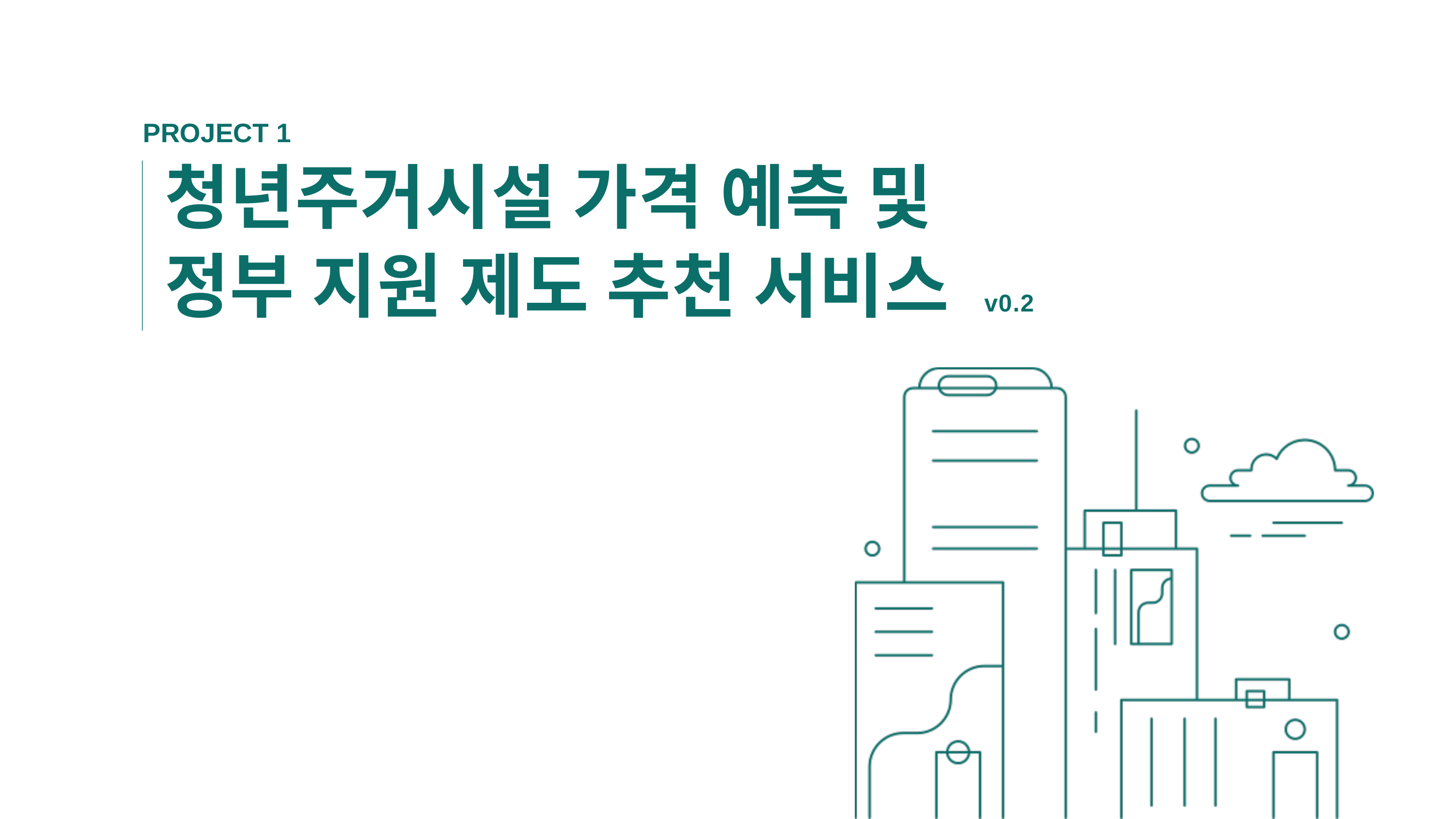

PROJECT 1
청년주거시설 가격 예측 및
정부 지원 제도 추천 서비스 v0.2